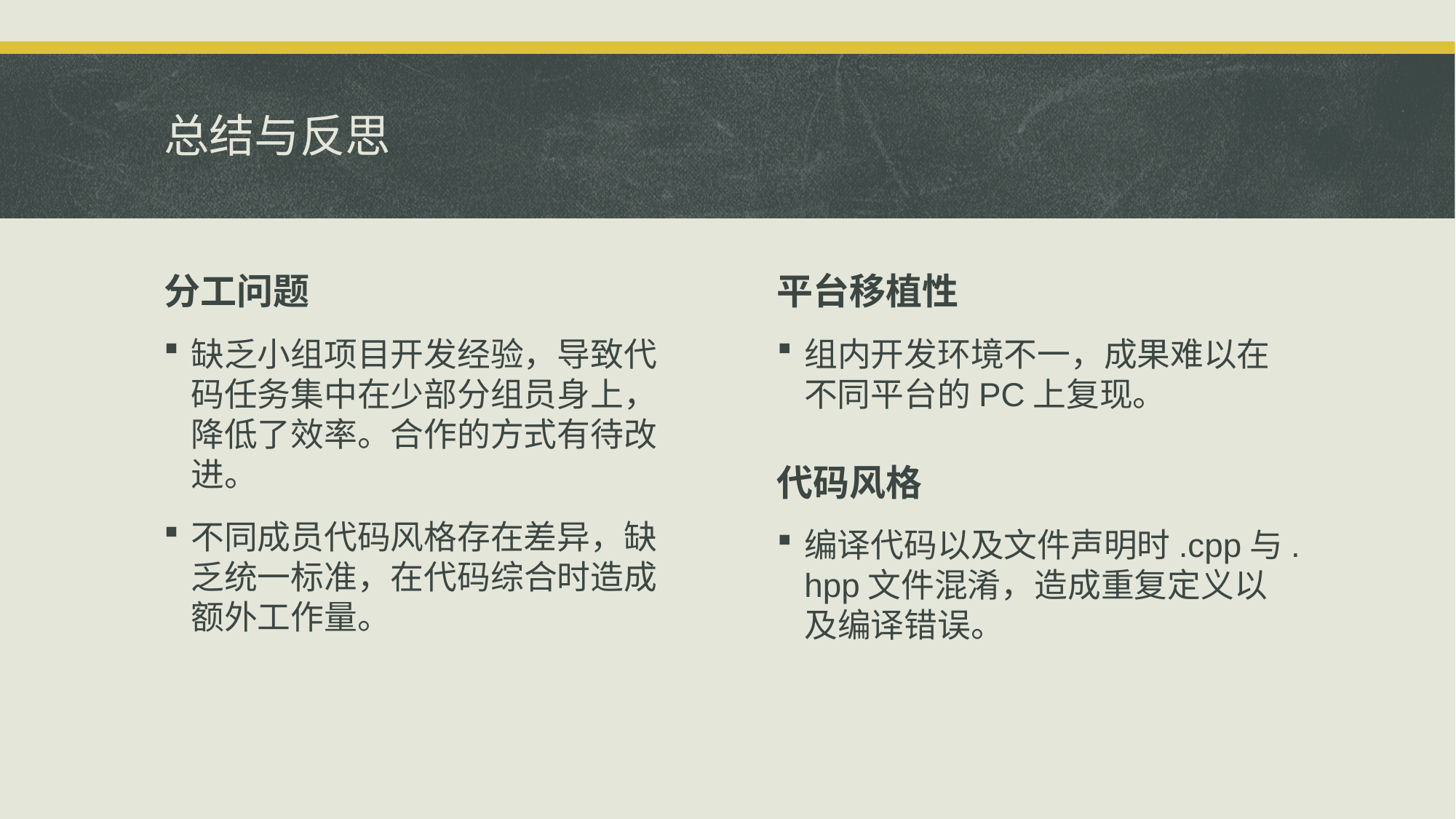

# 总结与反思
分工问题
平台移植性
缺乏小组项目开发经验，导致代码任务集中在少部分组员身上，降低了效率。合作的方式有待改进。
不同成员代码风格存在差异，缺乏统一标准，在代码综合时造成额外工作量。
组内开发环境不一，成果难以在不同平台的PC上复现。
代码风格
编译代码以及文件声明时.cpp与.hpp文件混淆，造成重复定义以及编译错误。